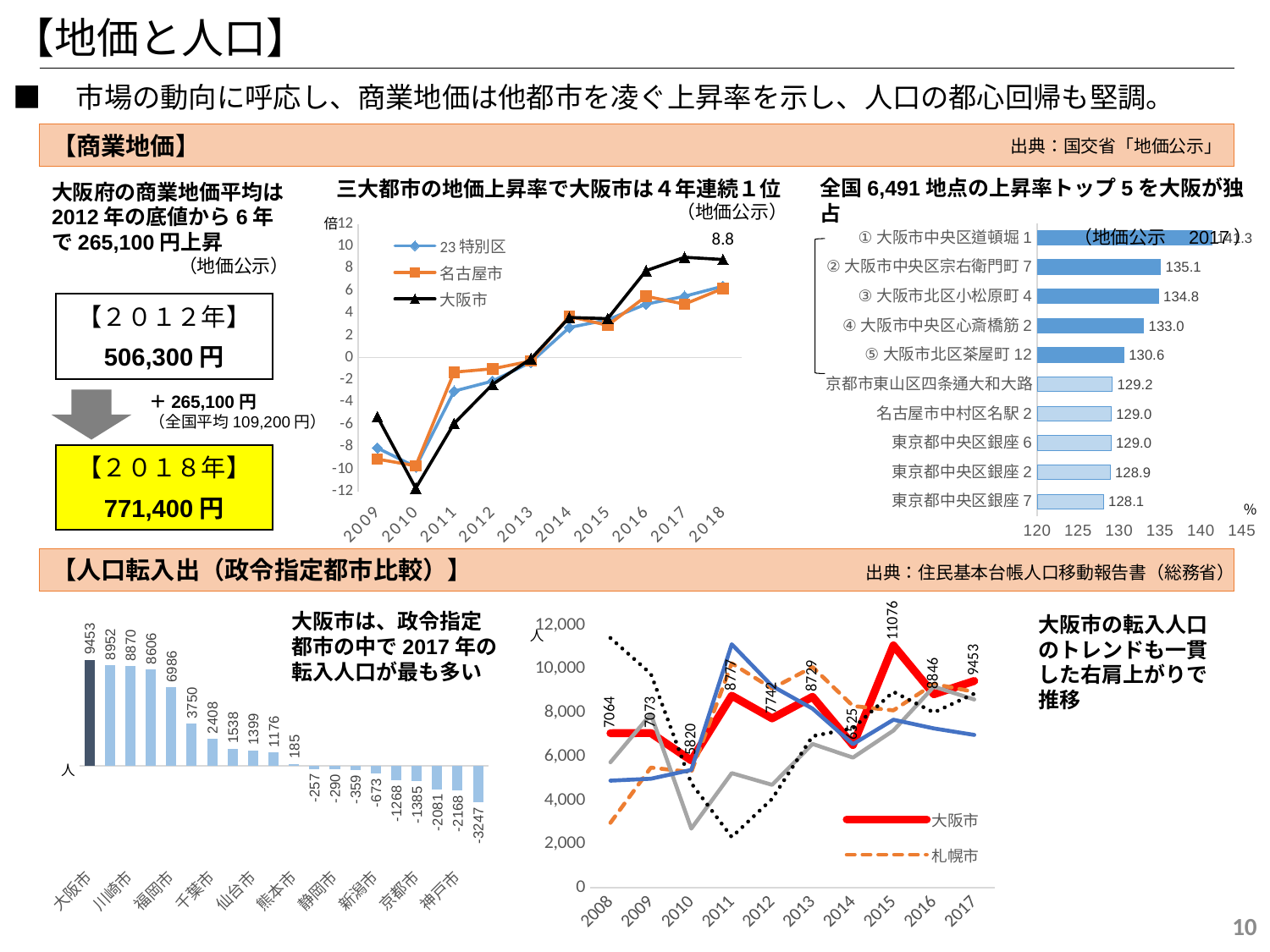

【地価と人口】
■　市場の動向に呼応し、商業地価は他都市を凌ぐ上昇率を示し、人口の都心回帰も堅調。
【商業地価】
出典：国交省「地価公示」
全国6,491地点の上昇率トップ5を大阪が独占
（地価公示　2017）
三大都市の地価上昇率で大阪市は４年連続１位
（地価公示）
大阪府の商業地価平均は2012年の底値から6年で265,100円上昇
（地価公示）
倍

### Chart

| Category | 23特別区 | 名古屋市 | 大阪市 |
|---|---|---|---|
| 2009 | -8.1 | -9.1 | -5.3 |
| 2010 | -9.8 | -9.7 | -11.7 |
| 2011 | -3.0 | -1.3 | -5.9 |
| 2012 | -2.1 | -1.0 | -2.4 |
| 2013 | -0.4 | -0.3 | -0.1 |
| 2014 | 2.7 | 3.7 | 3.6 |
| 2015 | 3.4 | 2.9 | 3.5 |
| 2016 | 4.8 | 5.5 | 7.8 |
| 2017 | 5.5 | 4.8 | 9.0 |
| 2018 | 6.4 | 6.2 | 8.8 |

### Chart

| Category | 上昇率 |
|---|---|
| 東京都中央区銀座7 | 128.08 |
| 東京都中央区銀座2 | 128.91 |
| 東京都中央区銀座6 | 129.01 |
| 名古屋市中村区名駅2 | 129.03 |
| 京都市東山区四条通大和大路 | 129.16 |
| ⑤大阪市北区茶屋町12 | 130.58 |
| ④大阪市中央区心斎橋筋2 | 133.01 |
| ③大阪市北区小松原町4 | 134.81 |
| ②大阪市中央区宗右衛門町7 | 135.07 |
| ①大阪市中央区道頓堀1 | 141.34 |
【２０１２年】

506,300円
＋265,100円
（全国平均109,200円）

【２０１８年】

771,400円
％
【人口転入出（政令指定都市比較）】
出典：住民基本台帳人口移動報告書（総務省）

### Chart

| Category | 転入出 |
|---|---|
| 大阪市 | 9453.0 |
| 札幌市 | 8952.0 |
| 川崎市 | 8870.0 |
| さいたま市 | 8606.0 |
| 福岡市 | 6986.0 |
| 名古屋市 | 3750.0 |
| 千葉市 | 2408.0 |
| 相模原市 | 1538.0 |
| 仙台市 | 1399.0 |
| 横浜市 | 1176.0 |
| 熊本市 | 185.0 |
| 浜松市 | -257.0 |
| 静岡市 | -290.0 |
| 広島市 | -359.0 |
| 新潟市 | -673.0 |
| 岡山市 | -1268.0 |
| 京都市 | -1385.0 |
| 堺市 | -2081.0 |
| 神戸市 | -2168.0 |
| 北九州市 | -3247.0 |

### Chart

| Category | 大阪市 | 札幌市 | さいたま市 | 川崎市 | 福岡市 |
|---|---|---|---|---|---|
| 2008 | 7064.0 | 2971.0 | 5736.0 | 11413.0 | 4895.0 |
| 2009 | 7073.0 | 5493.0 | 7934.0 | 9778.0 | 4985.0 |
| 2010 | 5820.0 | 5288.0 | 2703.0 | 4778.0 | 5389.0 |
| 2011 | 8777.0 | 10254.0 | 5239.0 | 2317.0 | 11129.0 |
| 2012 | 7742.0 | 9108.0 | 4704.0 | 4062.0 | 9221.0 |
| 2013 | 8729.0 | 10088.0 | 6572.0 | 6929.0 | 8186.0 |
| 2014 | 6525.0 | 8309.0 | 5949.0 | 7290.0 | 6564.0 |
| 2015 | 11076.0 | 8106.0 | 7183.0 | 8955.0 | 7680.0 |
| 2016 | 8846.0 | 9315.0 | 9191.0 | 8012.0 | 7282.0 |
| 2017 | 9453.0 | 8952.0 | 8606.0 | 8870.0 | 6986.0 |
大阪市は、政令指定都市の中で2017年の転入人口が最も多い
大阪市の転入人口のトレンドも一貫した右肩上がりで推移
人
人
10